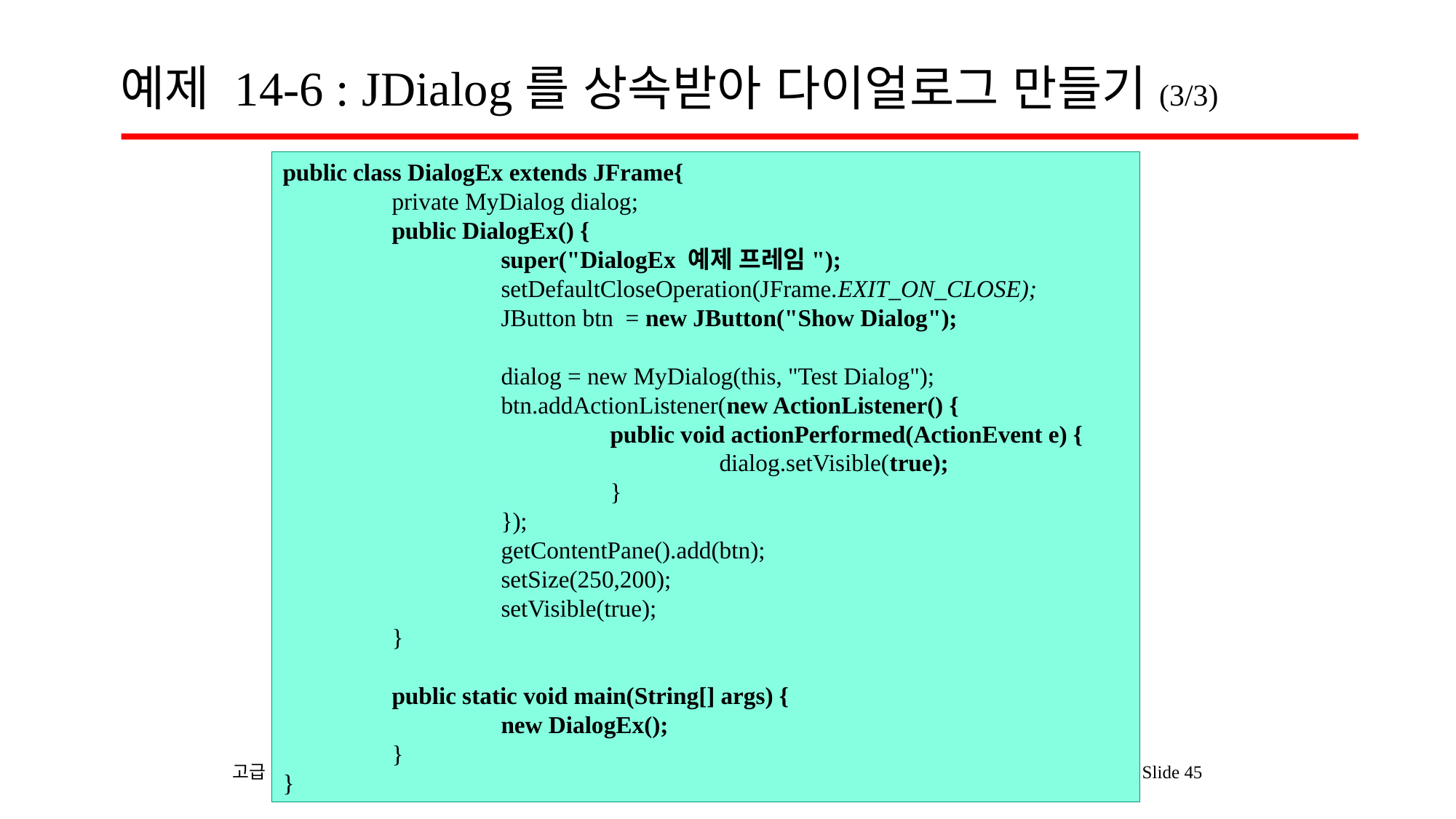

# 예제 14-6 : JDialog를 상속받아 다이얼로그 만들기(3/3)
public class DialogEx extends JFrame{
	private MyDialog dialog;
	public DialogEx() {
		super("DialogEx 예제 프레임");
		setDefaultCloseOperation(JFrame.EXIT_ON_CLOSE);
		JButton btn  = new JButton("Show Dialog");

		dialog = new MyDialog(this, "Test Dialog");
		btn.addActionListener(new ActionListener() {
			public void actionPerformed(ActionEvent e) {
				dialog.setVisible(true);
			}
		});
		getContentPane().add(btn);
		setSize(250,200);
		setVisible(true);
	}

	public static void main(String[] args) {
		new DialogEx();
	}
}